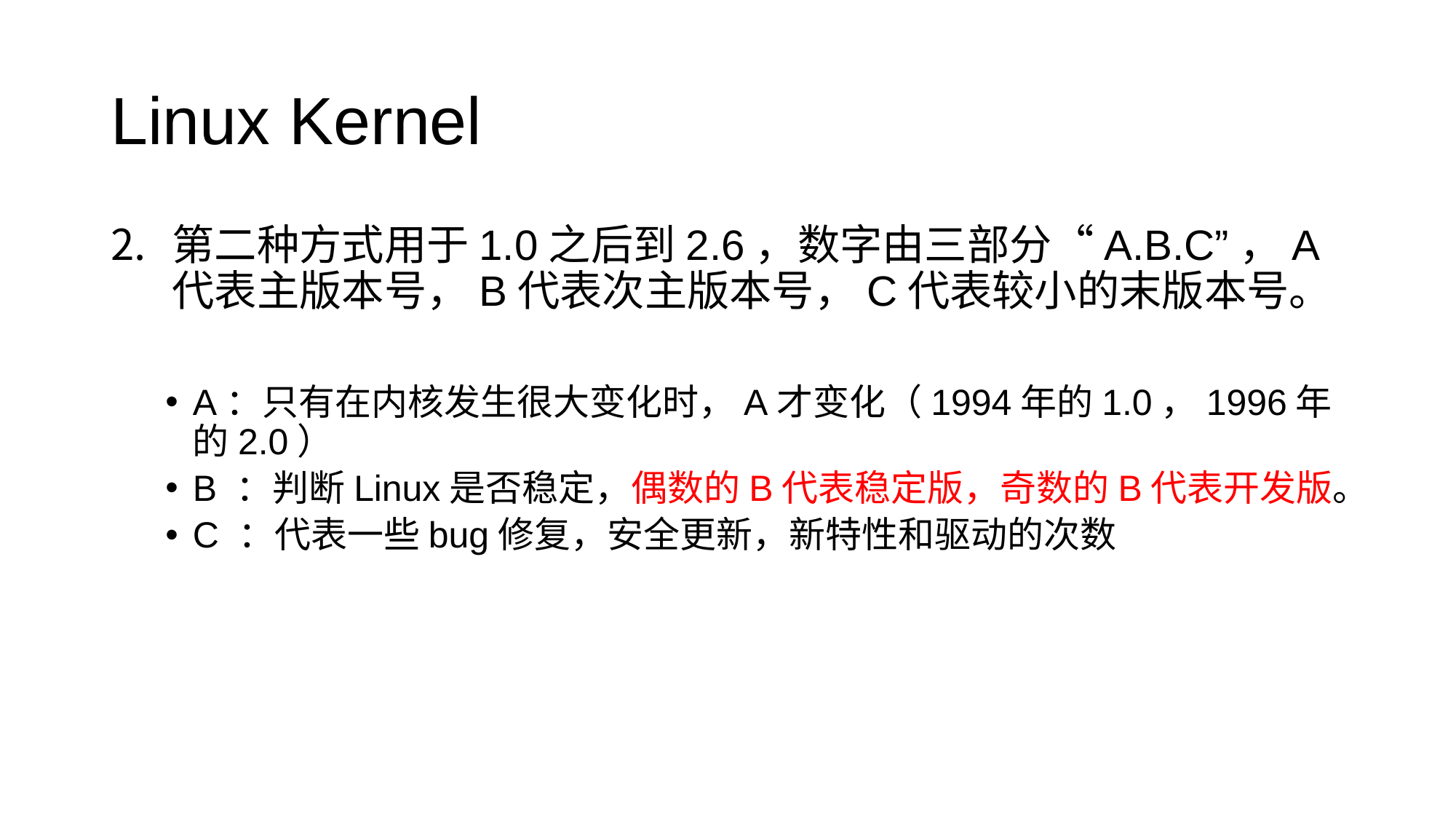

# Linux Kernel
第二种方式用于1.0之后到2.6，数字由三部分“A.B.C”，A代表主版本号，B代表次主版本号，C代表较小的末版本号。

A：只有在内核发生很大变化时，A才变化（1994年的1.0，1996年的2.0）
B ：判断Linux是否稳定，偶数的B代表稳定版，奇数的B代表开发版。
C ：代表一些bug修复，安全更新，新特性和驱动的次数